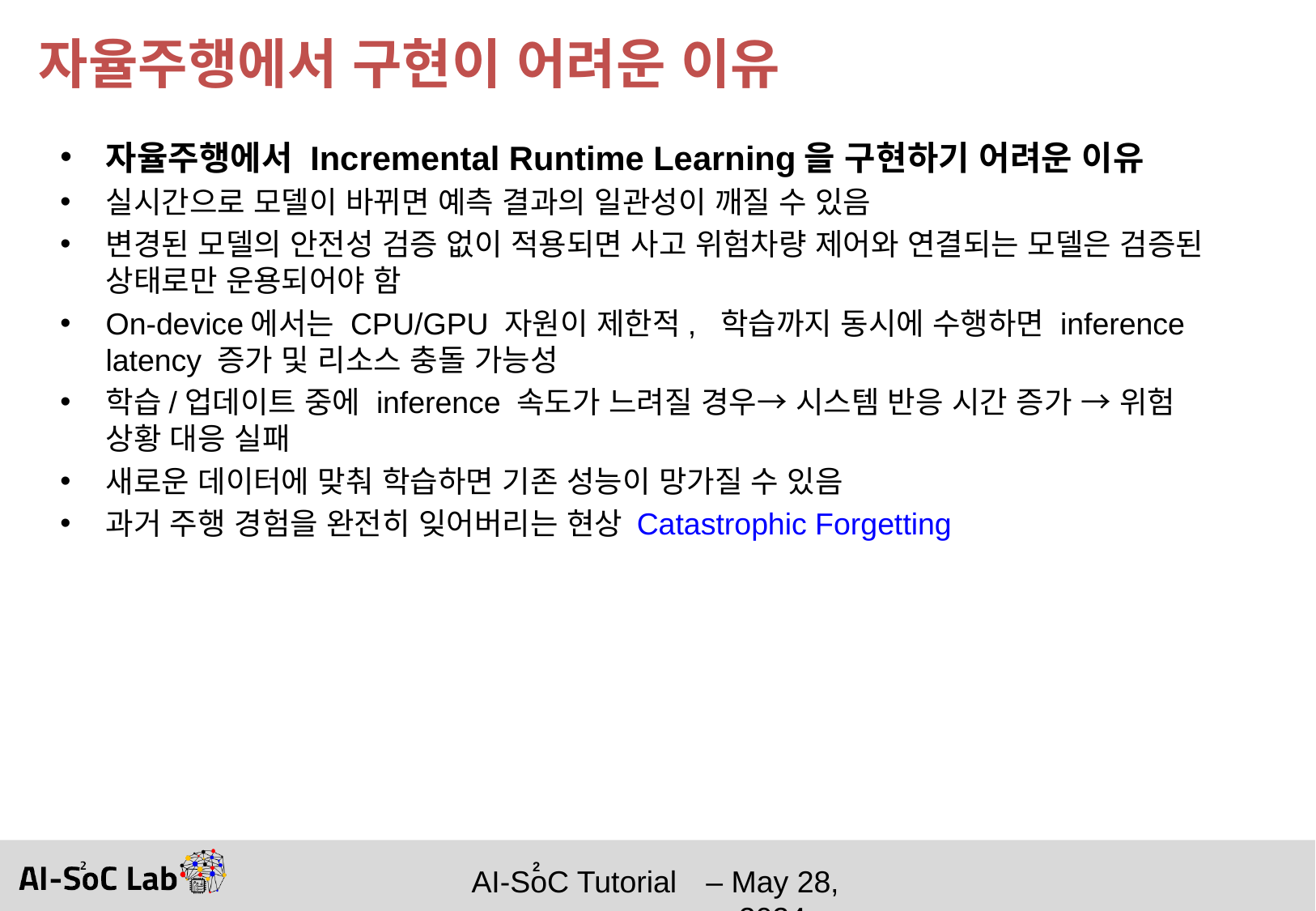

# 자율주행에서 구현이 어려운 이유
자율주행에서 Incremental Runtime Learning을 구현하기 어려운 이유
실시간으로 모델이 바뀌면 예측 결과의 일관성이 깨질 수 있음
변경된 모델의 안전성 검증 없이 적용되면 사고 위험차량 제어와 연결되는 모델은 검증된 상태로만 운용되어야 함
On-device에서는 CPU/GPU 자원이 제한적,  학습까지 동시에 수행하면 inference latency 증가 및 리소스 충돌 가능성
학습/업데이트 중에 inference 속도가 느려질 경우→ 시스템 반응 시간 증가 → 위험 상황 대응 실패
새로운 데이터에 맞춰 학습하면 기존 성능이 망가질 수 있음
과거 주행 경험을 완전히 잊어버리는 현상 Catastrophic Forgetting